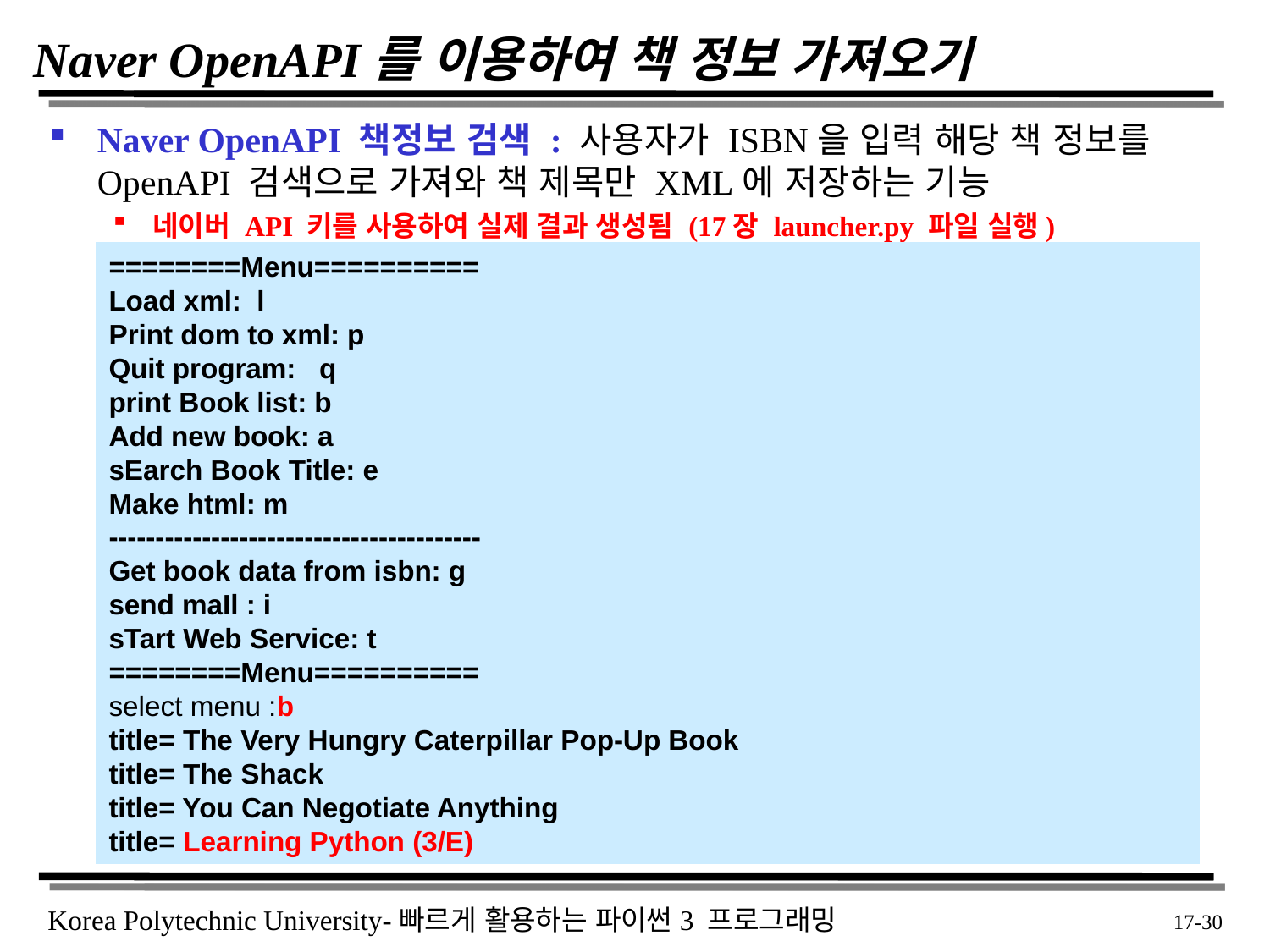

# Naver OpenAPI를 이용하여 책 정보 가져오기
Naver OpenAPI 책정보 검색 : 사용자가 ISBN을 입력 해당 책 정보를 OpenAPI 검색으로 가져와 책 제목만 XML에 저장하는 기능
네이버 API 키를 사용하여 실제 결과 생성됨 (17장 launcher.py 파일 실행)

========Menu==========
Load xml:  l
Print dom to xml: p
Quit program:   q
print Book list: b
Add new book: a
sEarch Book Title: e
Make html: m
----------------------------------------
Get book data from isbn: g
send maIl : i
sTart Web Service: t
========Menu==========
select menu :b
title= The Very Hungry Caterpillar Pop-Up Book
title= The Shack
title= You Can Negotiate Anything
title= Learning Python (3/E)
 17-30